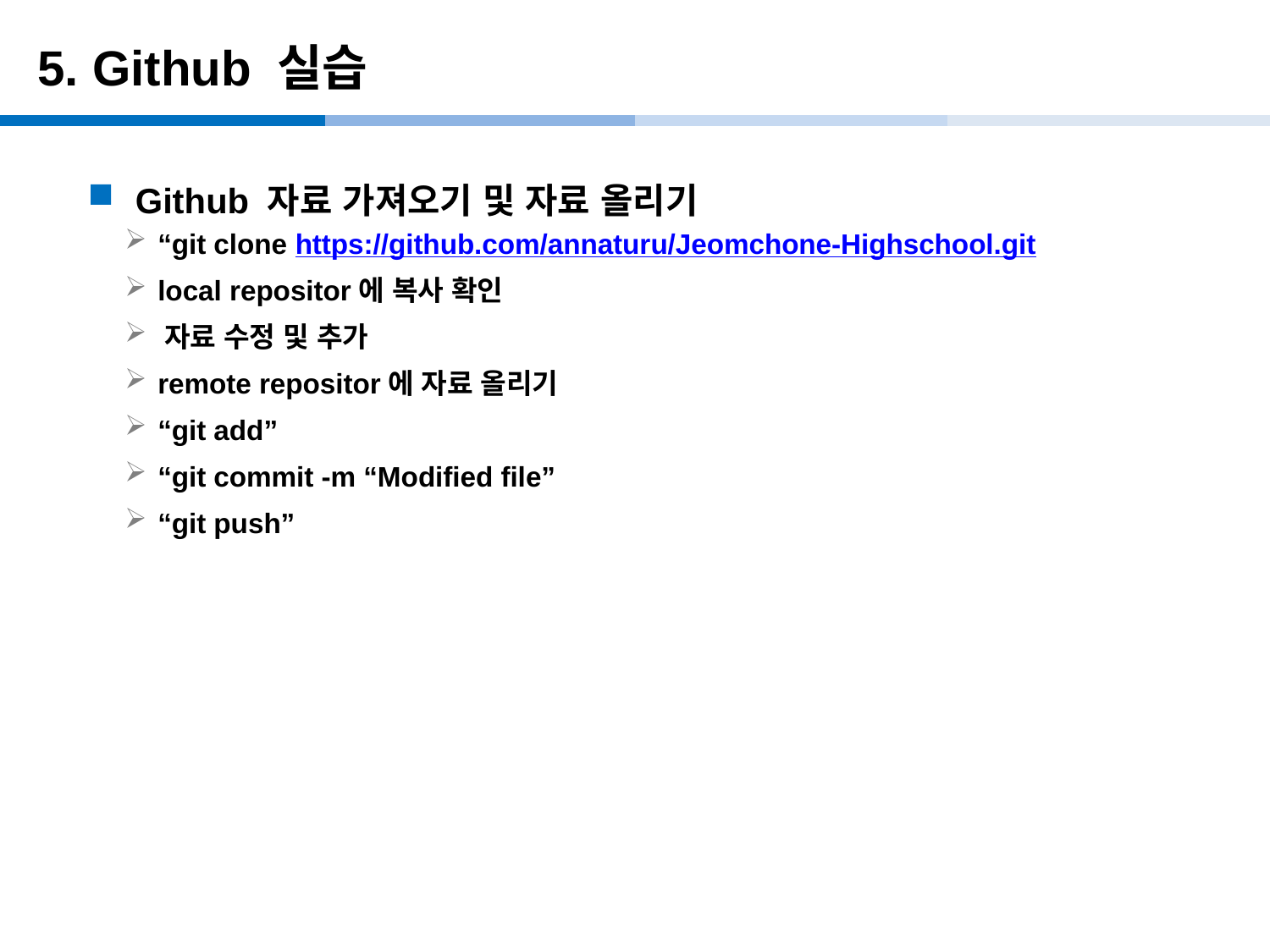

# 5. Github 실습
Github 자료 가져오기 및 자료 올리기
 “git clone https://github.com/annaturu/Jeomchone-Highschool.git
 local repositor에 복사 확인
 자료 수정 및 추가
 remote repositor에 자료 올리기
 “git add”
 “git commit -m “Modified file”
 “git push”